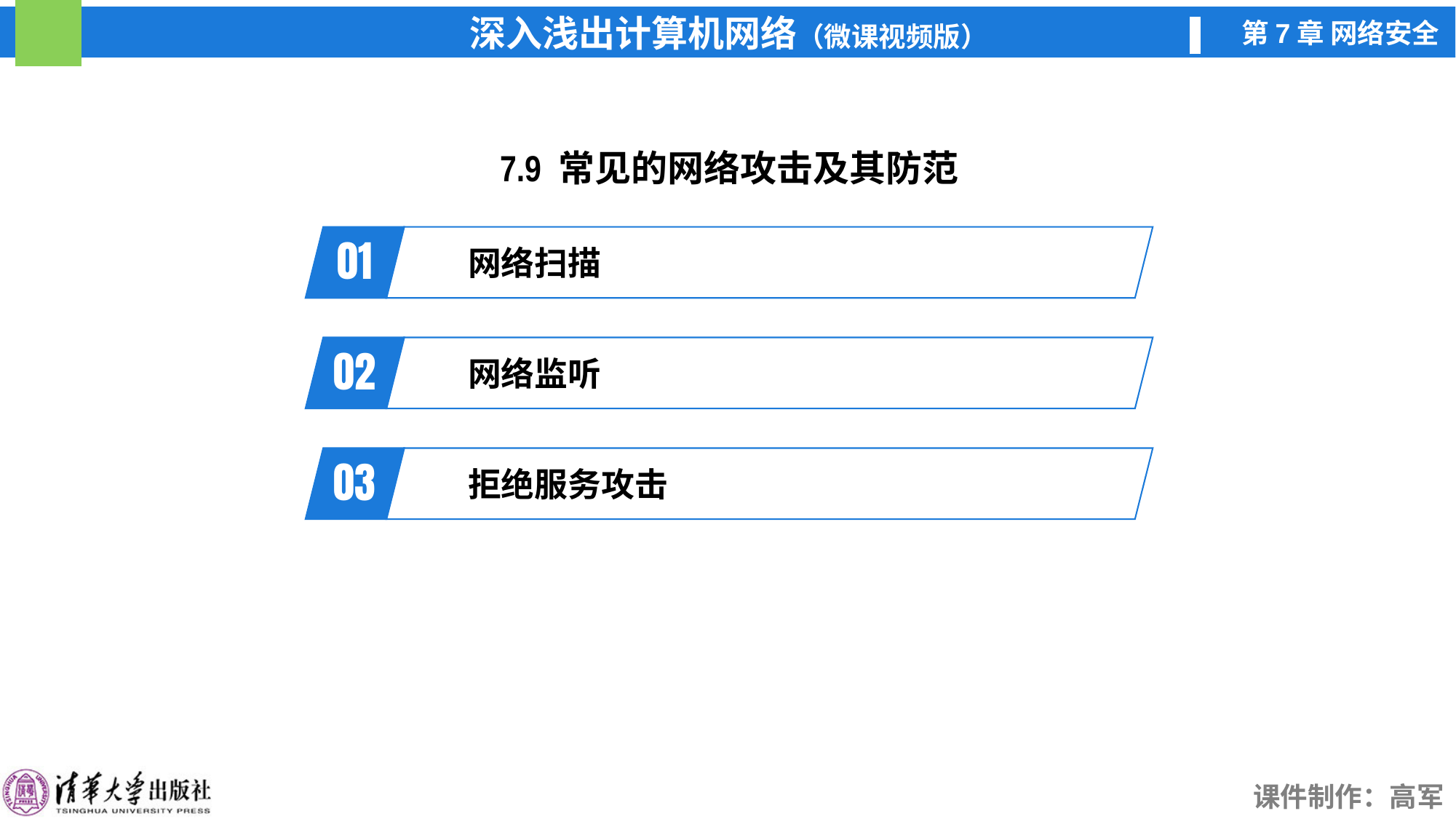

7.9 常见的网络攻击及其防范
01
网络扫描
02
网络监听
03
拒绝服务攻击